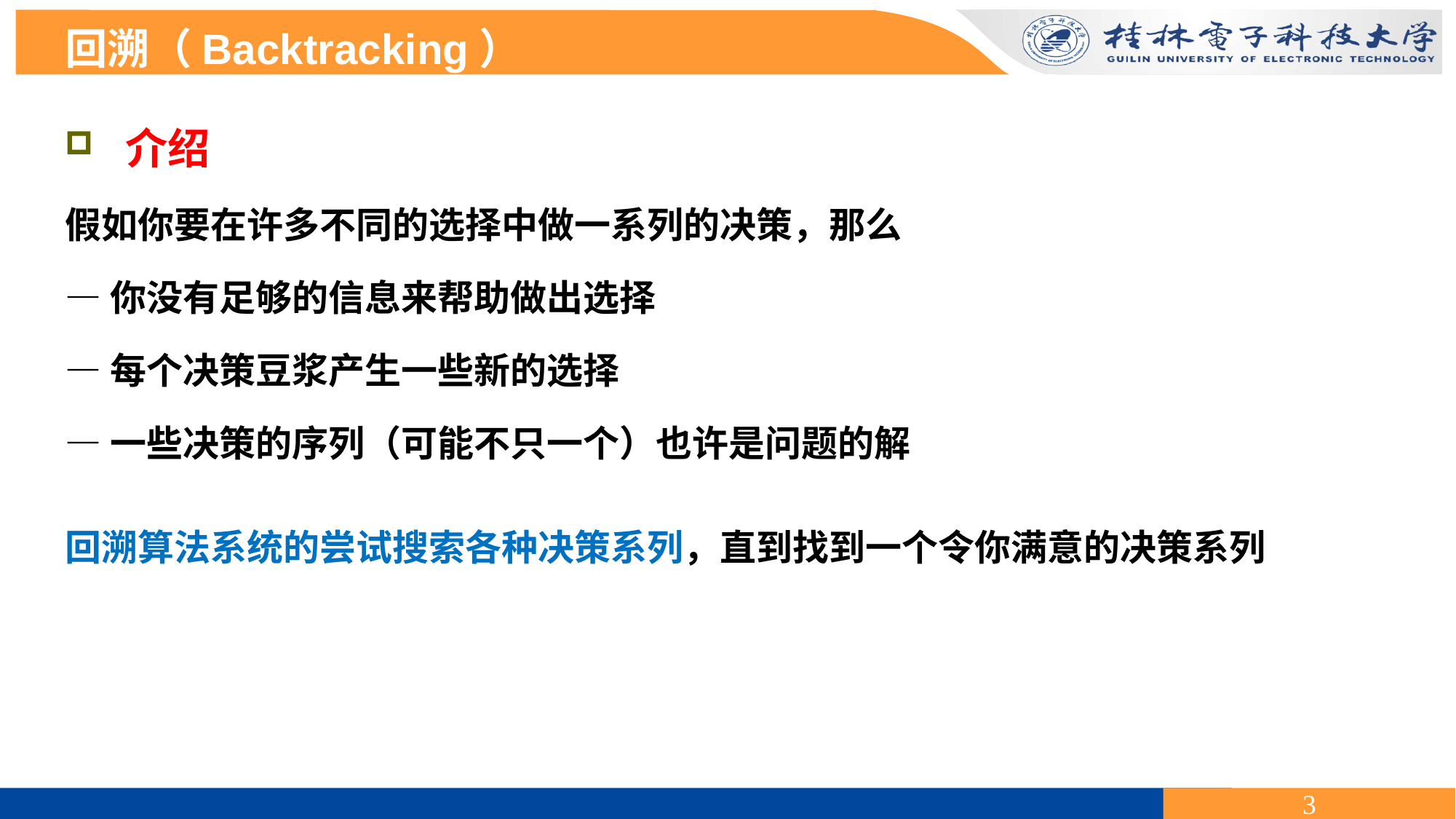

回溯（Backtracking）
 介绍
假如你要在许多不同的选择中做一系列的决策，那么
—你没有足够的信息来帮助做出选择
—每个决策豆浆产生一些新的选择
—一些决策的序列（可能不只一个）也许是问题的解
回溯算法系统的尝试搜索各种决策系列，直到找到一个令你满意的决策系列